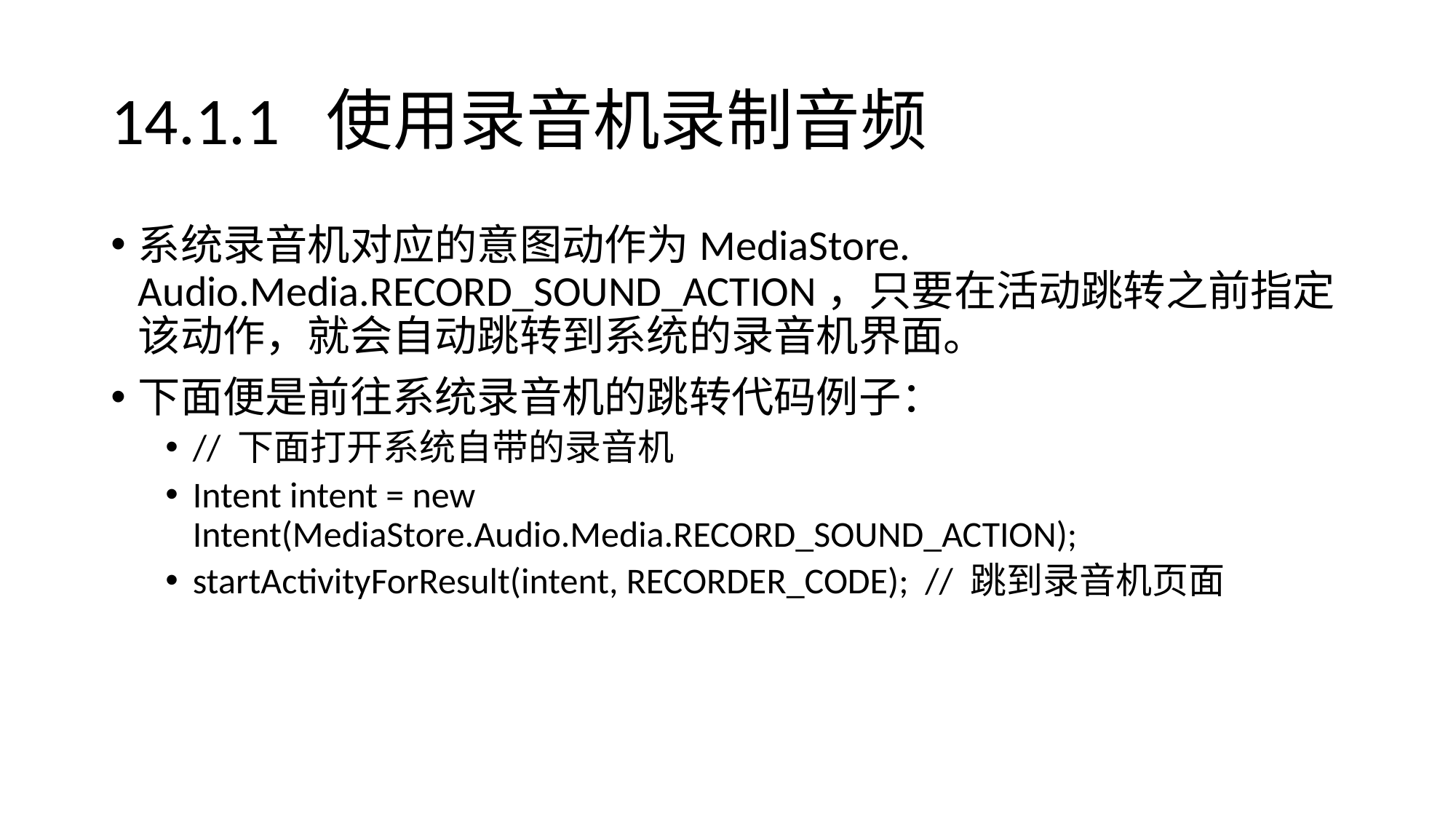

# 14.1.1  使用录音机录制音频
系统录音机对应的意图动作为MediaStore. Audio.Media.RECORD_SOUND_ACTION，只要在活动跳转之前指定该动作，就会自动跳转到系统的录音机界面。
下面便是前往系统录音机的跳转代码例子：
// 下面打开系统自带的录音机
Intent intent = new Intent(MediaStore.Audio.Media.RECORD_SOUND_ACTION);
startActivityForResult(intent, RECORDER_CODE);  // 跳到录音机页面